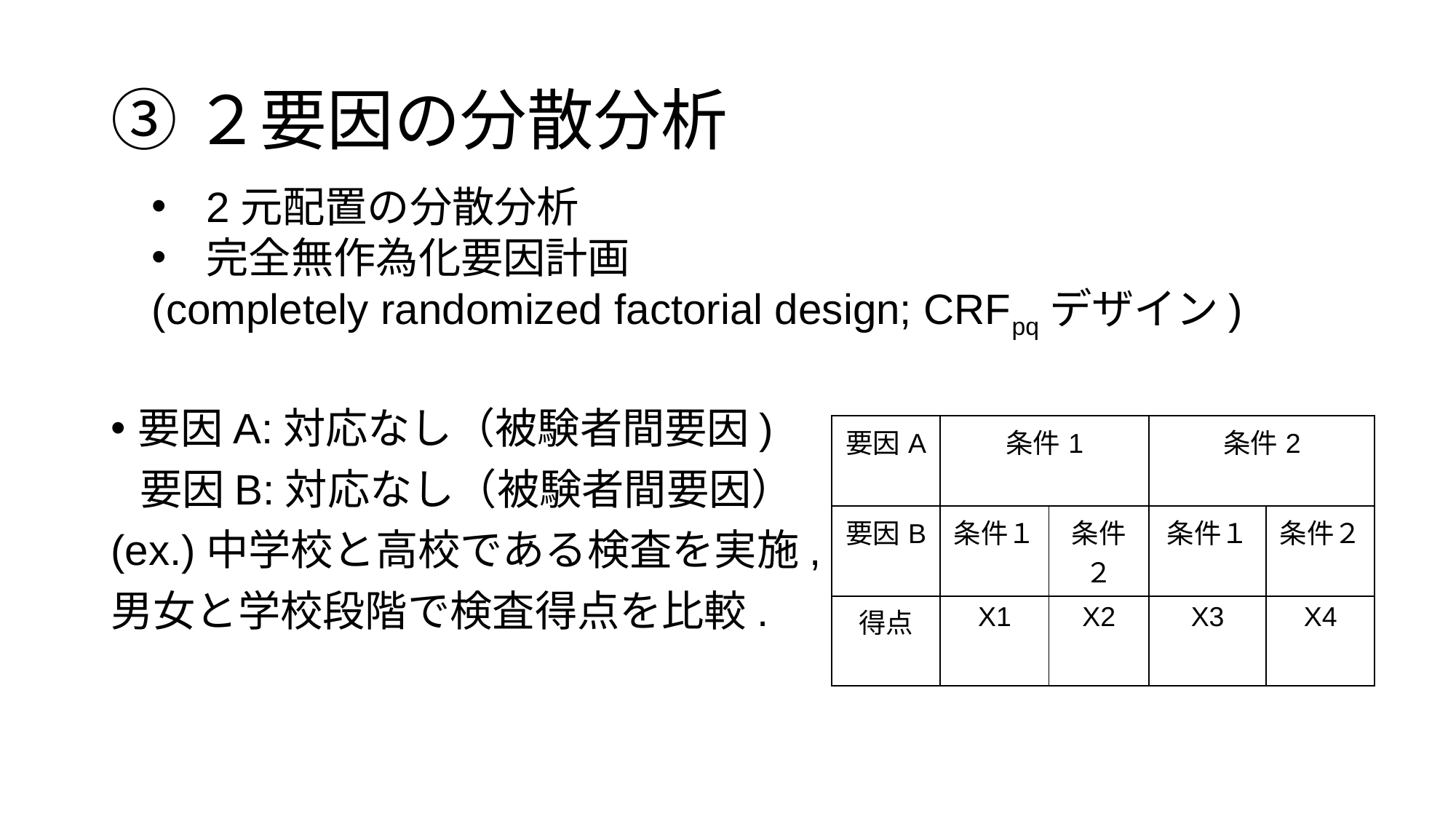

# ③２要因の分散分析
2元配置の分散分析
完全無作為化要因計画
(completely randomized factorial design; CRFpqデザイン)

要因A:対応なし（被験者間要因)
  要因B:対応なし（被験者間要因）
(ex.)中学校と高校である検査を実施,
男女と学校段階で検査得点を比較.

| 要因A | 条件1 |  | 条件2 |  |
| --- | --- | --- | --- | --- |
| 要因B | 条件１ | 条件２ | 条件１ | 条件２ |
| 得点 | X1 | X2 | X3 | X4 |